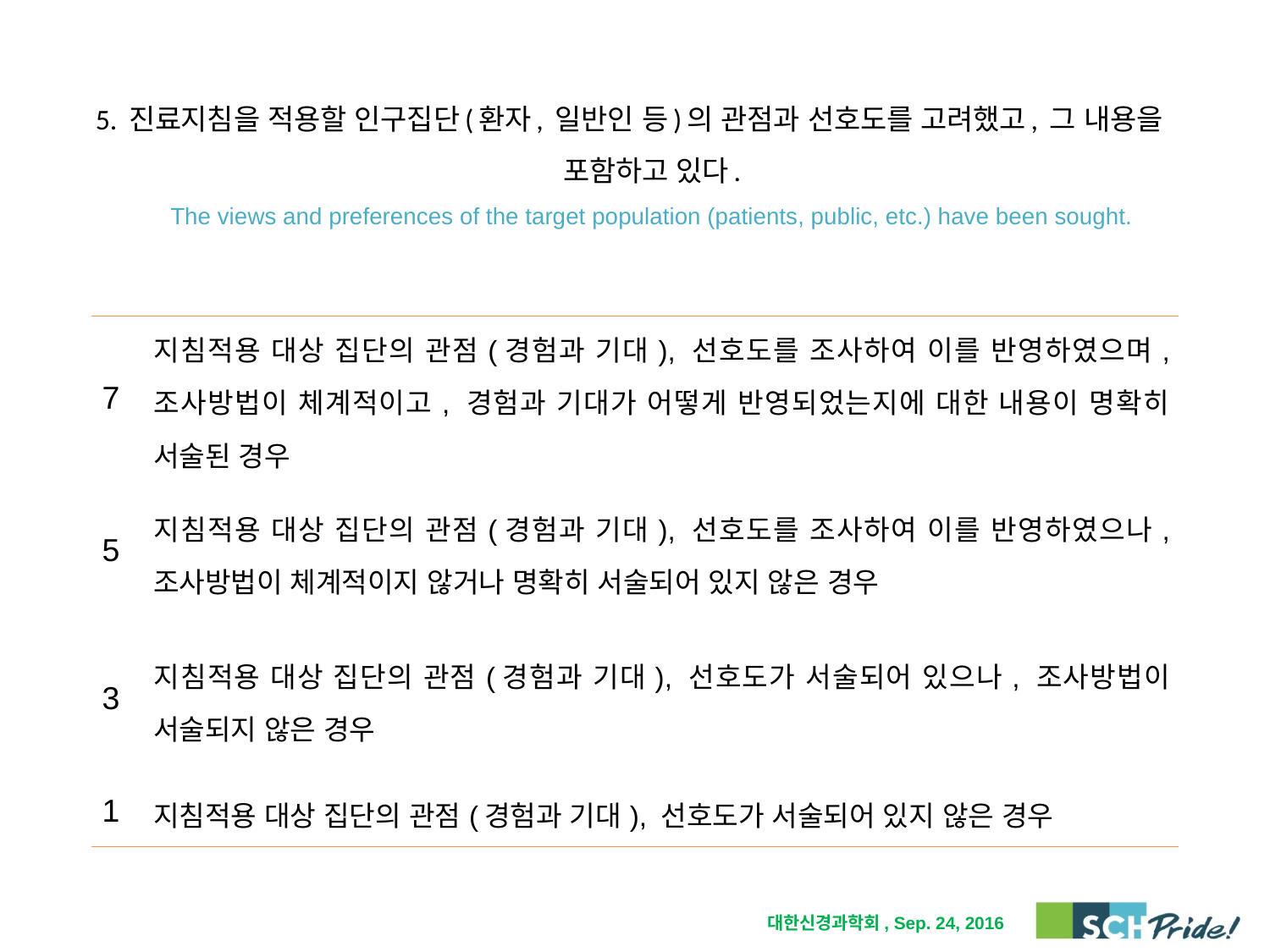

# 5. 진료지침을 적용할 인구집단(환자, 일반인 등)의 관점과 선호도를 고려했고, 그 내용을 포함하고 있다. The views and preferences of the target population (patients, public, etc.) have been sought.
| 7 | 지침적용 대상 집단의 관점(경험과 기대), 선호도를 조사하여 이를 반영하였으며, 조사방법이 체계적이고, 경험과 기대가 어떻게 반영되었는지에 대한 내용이 명확히 서술된 경우 |
| --- | --- |
| 5 | 지침적용 대상 집단의 관점(경험과 기대), 선호도를 조사하여 이를 반영하였으나, 조사방법이 체계적이지 않거나 명확히 서술되어 있지 않은 경우 |
| 3 | 지침적용 대상 집단의 관점(경험과 기대), 선호도가 서술되어 있으나, 조사방법이 서술되지 않은 경우 |
| 1 | 지침적용 대상 집단의 관점(경험과 기대), 선호도가 서술되어 있지 않은 경우 |